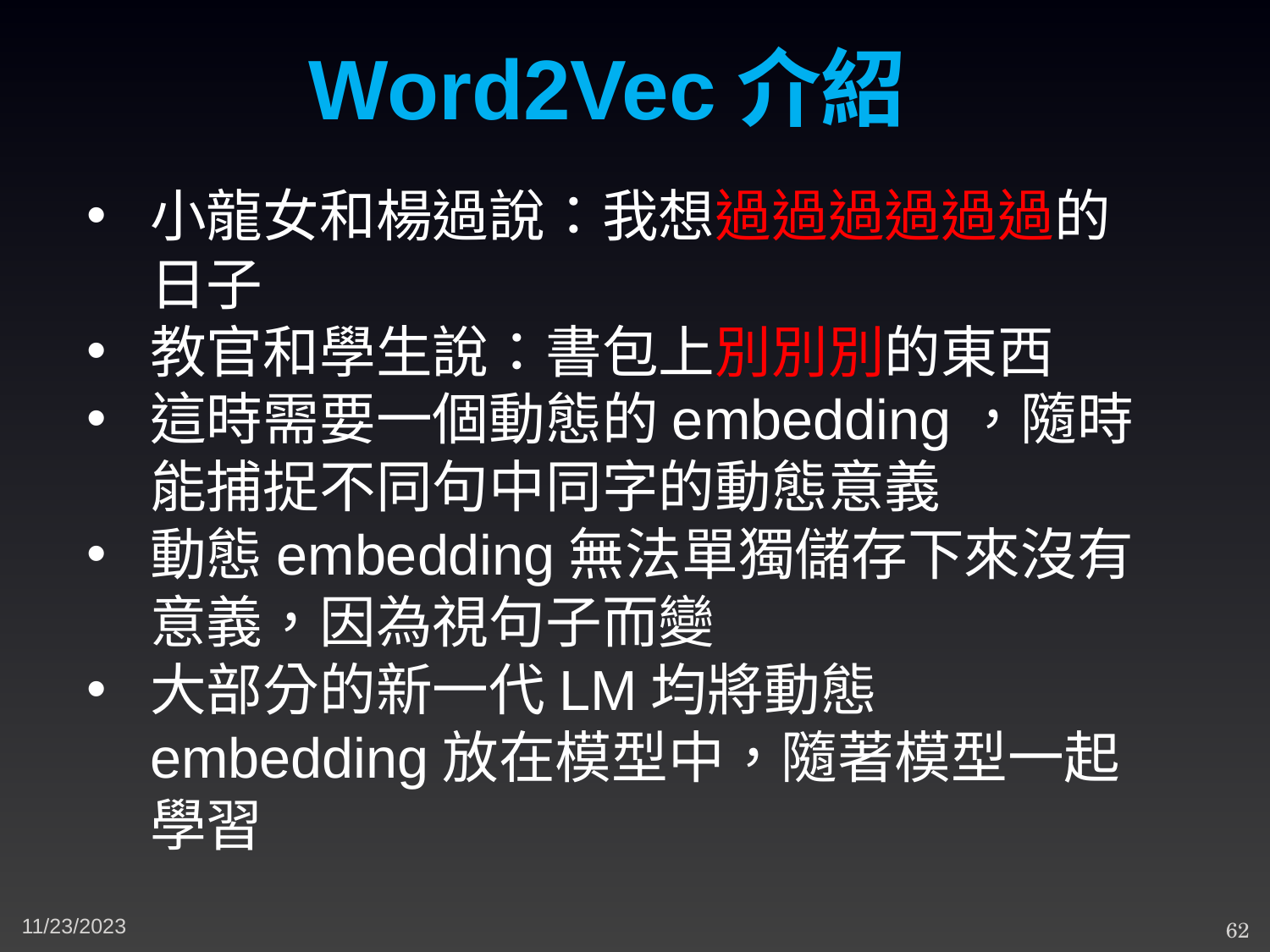

Word2Vec介紹
小龍女和楊過說：我想過過過過過過的日子
教官和學生說：書包上別別別的東西
這時需要一個動態的embedding，隨時能捕捉不同句中同字的動態意義
動態embedding無法單獨儲存下來沒有意義，因為視句子而變
大部分的新一代LM均將動態embedding放在模型中，隨著模型一起學習

11/23/2023
62